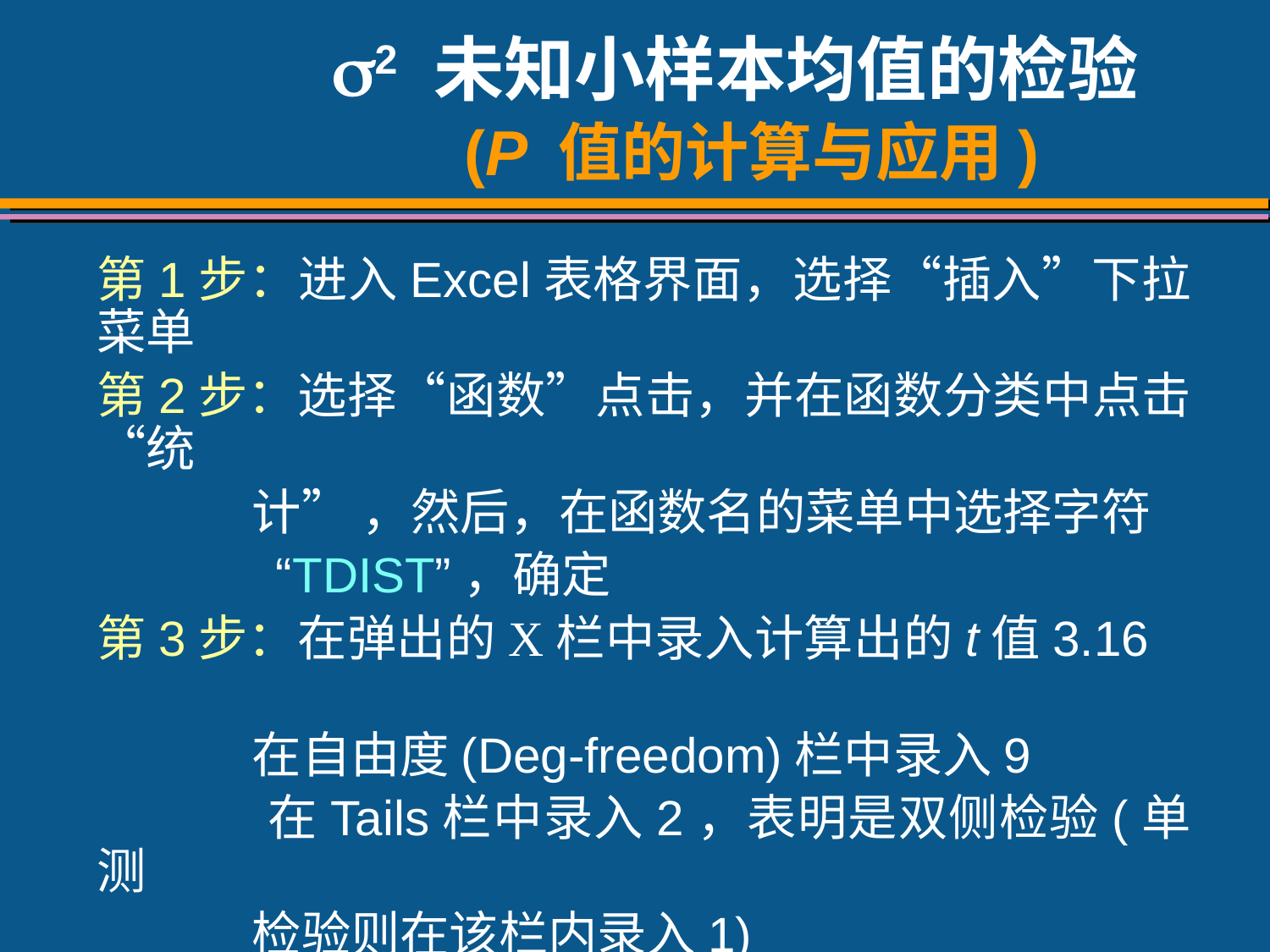

# σ2 未知小样本均值的检验 (P 值的计算与应用)
第1步：进入Excel表格界面，选择“插入”下拉菜单
第2步：选择“函数”点击，并在函数分类中点击“统
             计” ，然后，在函数名的菜单中选择字符
             “TDIST”，确定
第3步：在弹出的X栏中录入计算出的t值3.16
             在自由度(Deg-freedom)栏中录入9
             在Tails栏中录入2，表明是双侧检验(单测
             检验则在该栏内录入1)
             P值的结果为0.01155<0.025，拒绝H0